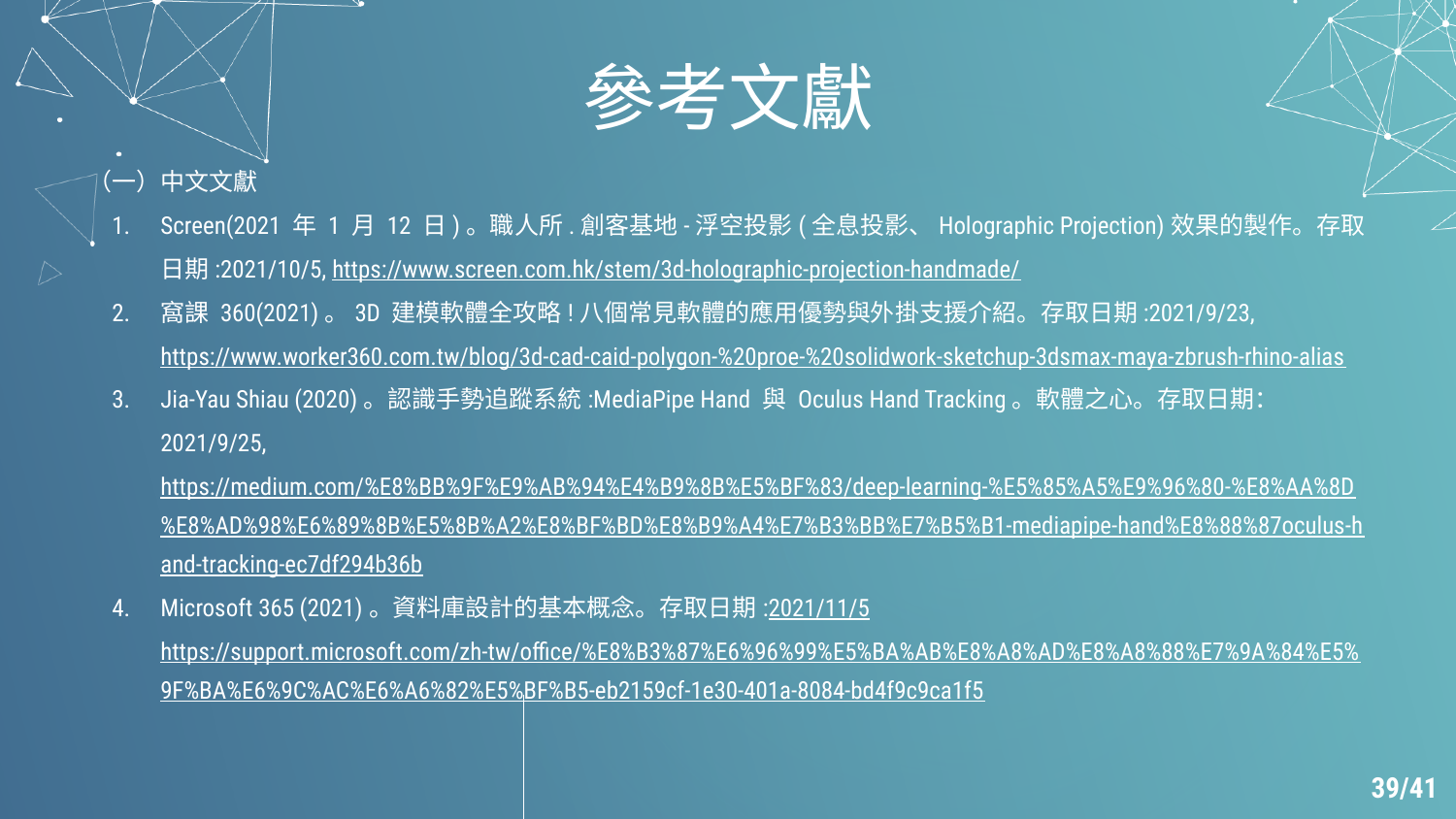

# 參考文獻
（一）中文文獻
Screen(2021 年 1 月 12 日)。職人所.創客基地-浮空投影(全息投影、Holographic Projection)效果的製作。存取日期:2021/10/5, https://www.screen.com.hk/stem/3d-holographic-projection-handmade/
窩課 360(2021)。3D 建模軟體全攻略!八個常見軟體的應用優勢與外掛支援介紹。存取日期:2021/9/23, https://www.worker360.com.tw/blog/3d-cad-caid-polygon-%20proe-%20solidwork-sketchup-3dsmax-maya-zbrush-rhino-alias
Jia-Yau Shiau (2020)。認識手勢追蹤系統:MediaPipe Hand 與 Oculus Hand Tracking。軟體之心。存取日期：2021/9/25, https://medium.com/%E8%BB%9F%E9%AB%94%E4%B9%8B%E5%BF%83/deep-learning-%E5%85%A5%E9%96%80-%E8%AA%8D%E8%AD%98%E6%89%8B%E5%8B%A2%E8%BF%BD%E8%B9%A4%E7%B3%BB%E7%B5%B1-mediapipe-hand%E8%88%87oculus-hand-tracking-ec7df294b36b
Microsoft 365 (2021)。資料庫設計的基本概念。存取日期:2021/11/5
https://support.microsoft.com/zh-tw/office/%E8%B3%87%E6%96%99%E5%BA%AB%E8%A8%AD%E8%A8%88%E7%9A%84%E5%9F%BA%E6%9C%AC%E6%A6%82%E5%BF%B5-eb2159cf-1e30-401a-8084-bd4f9c9ca1f5
39/41